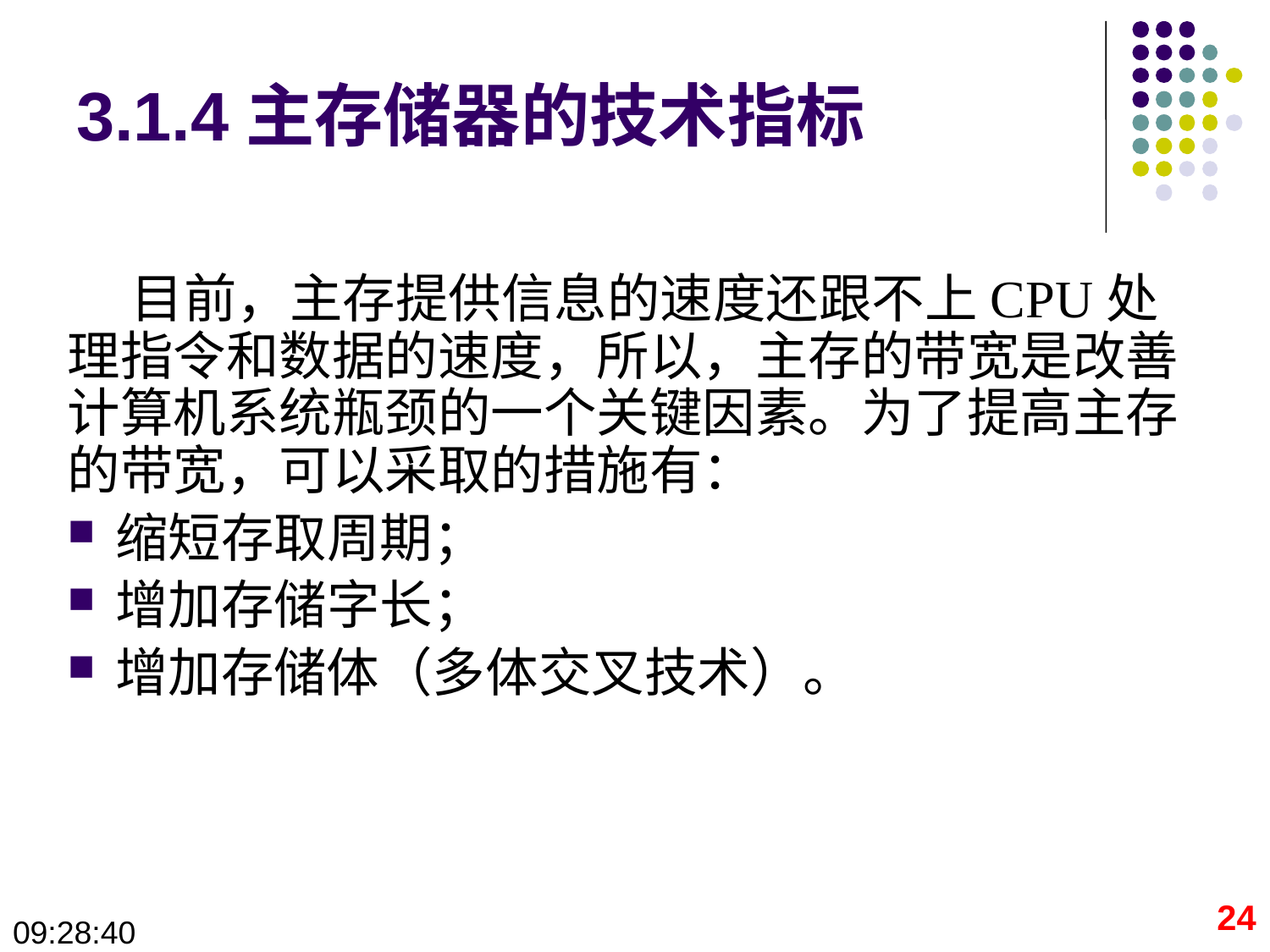

# 3.1.4主存储器的技术指标
目前，主存提供信息的速度还跟不上CPU处理指令和数据的速度，所以，主存的带宽是改善计算机系统瓶颈的一个关键因素。为了提高主存的带宽，可以采取的措施有：
缩短存取周期；
增加存储字长；
增加存储体（多体交叉技术）。
24
09:28:40